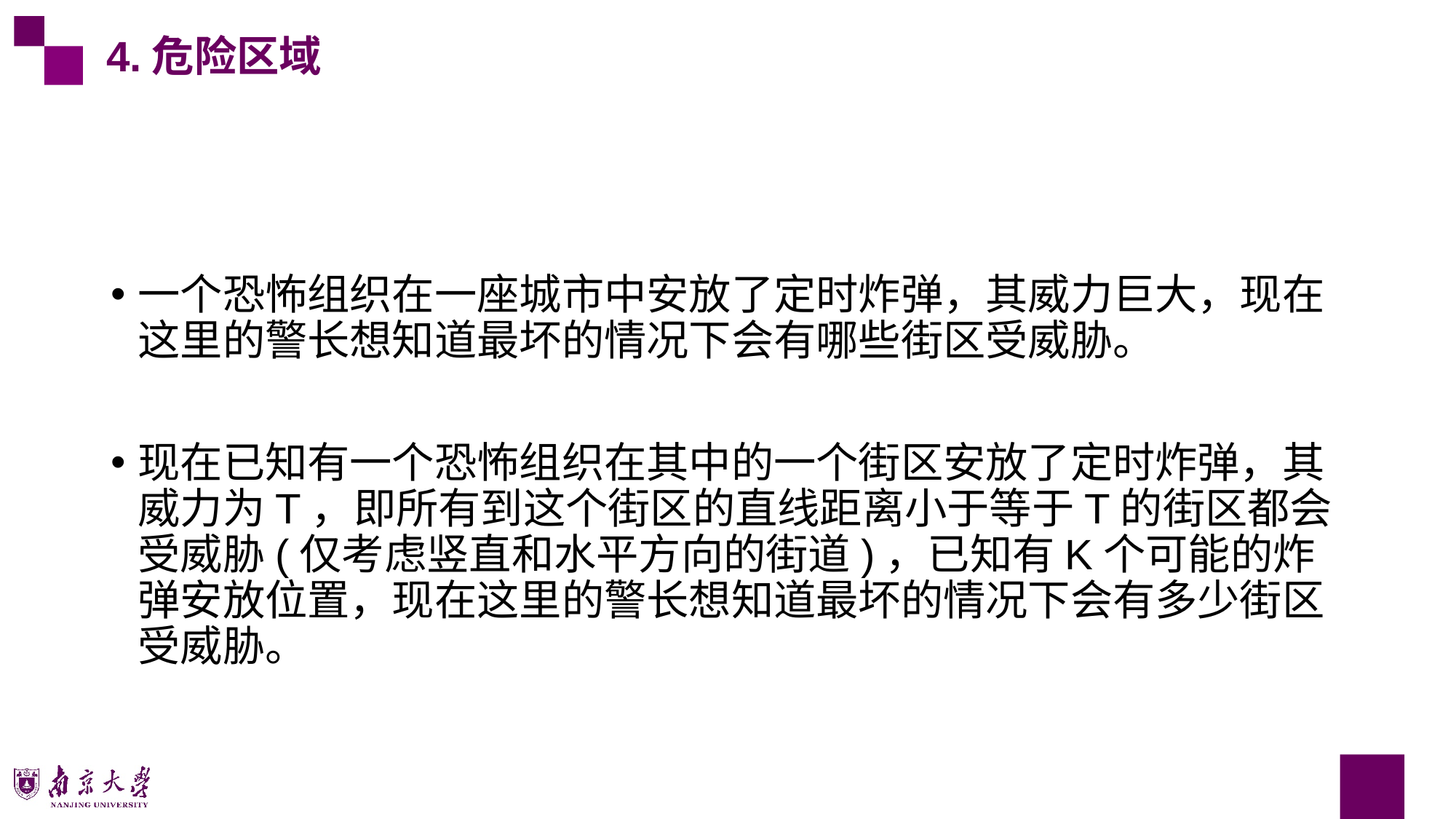

4.危险区域

一个恐怖组织在一座城市中安放了定时炸弹，其威力巨大，现在这里的警长想知道最坏的情况下会有哪些街区受威胁。

现在已知有一个恐怖组织在其中的一个街区安放了定时炸弹，其威力为T，即所有到这个街区的直线距离小于等于T的街区都会受威胁(仅考虑竖直和水平方向的街道)，已知有K个可能的炸弹安放位置，现在这里的警长想知道最坏的情况下会有多少街区受威胁。
30